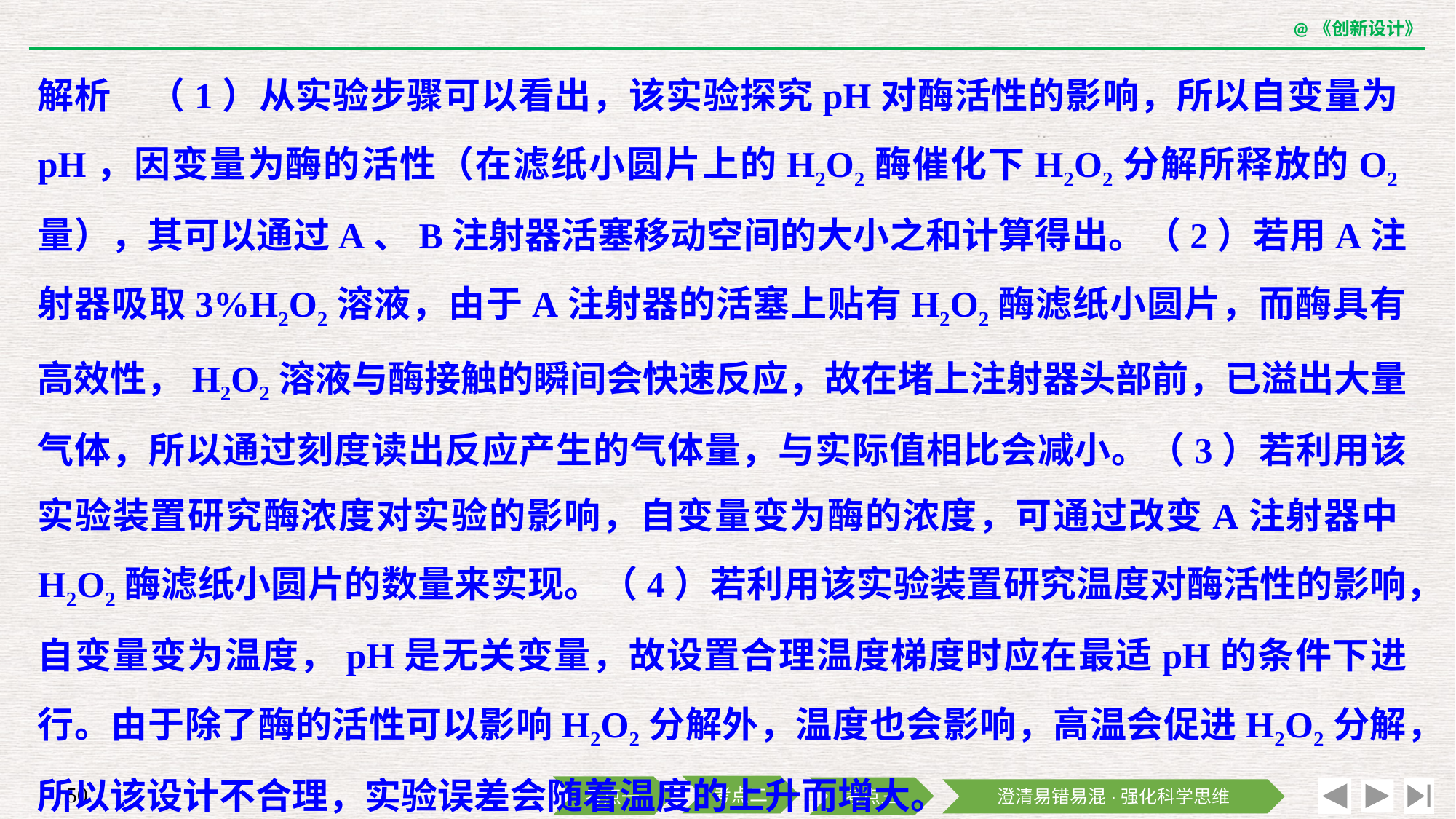

解析　（1）从实验步骤可以看出，该实验探究pH对酶活性的影响，所以自变量为pH，因变量为酶的活性（在滤纸小圆片上的H2O2酶催化下H2O2分解所释放的O2量），其可以通过A、B注射器活塞移动空间的大小之和计算得出。（2）若用A注射器吸取3%H2O2溶液，由于A注射器的活塞上贴有H2O2酶滤纸小圆片，而酶具有高效性，H2O2溶液与酶接触的瞬间会快速反应，故在堵上注射器头部前，已溢出大量气体，所以通过刻度读出反应产生的气体量，与实际值相比会减小。（3）若利用该实验装置研究酶浓度对实验的影响，自变量变为酶的浓度，可通过改变A注射器中H2O2酶滤纸小圆片的数量来实现。（4）若利用该实验装置研究温度对酶活性的影响，自变量变为温度，pH是无关变量，故设置合理温度梯度时应在最适pH的条件下进行。由于除了酶的活性可以影响H2O2分解外，温度也会影响，高温会促进H2O2分解，所以该设计不合理，实验误差会随着温度的上升而增大。